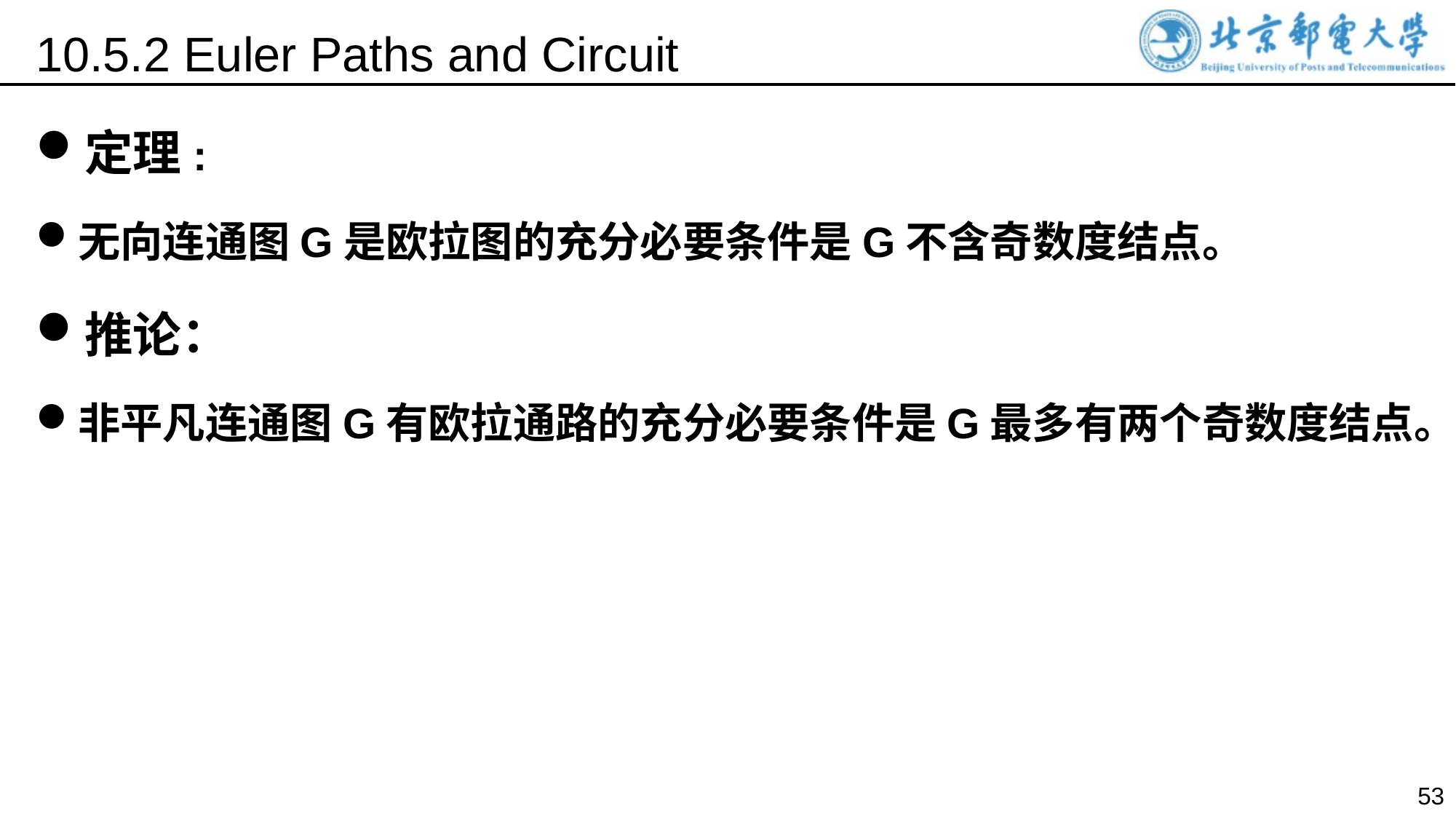

10.5.2 Euler Paths and Circuit
定理:
无向连通图G是欧拉图的充分必要条件是G不含奇数度结点。
推论：
非平凡连通图G有欧拉通路的充分必要条件是G最多有两个奇数度结点。